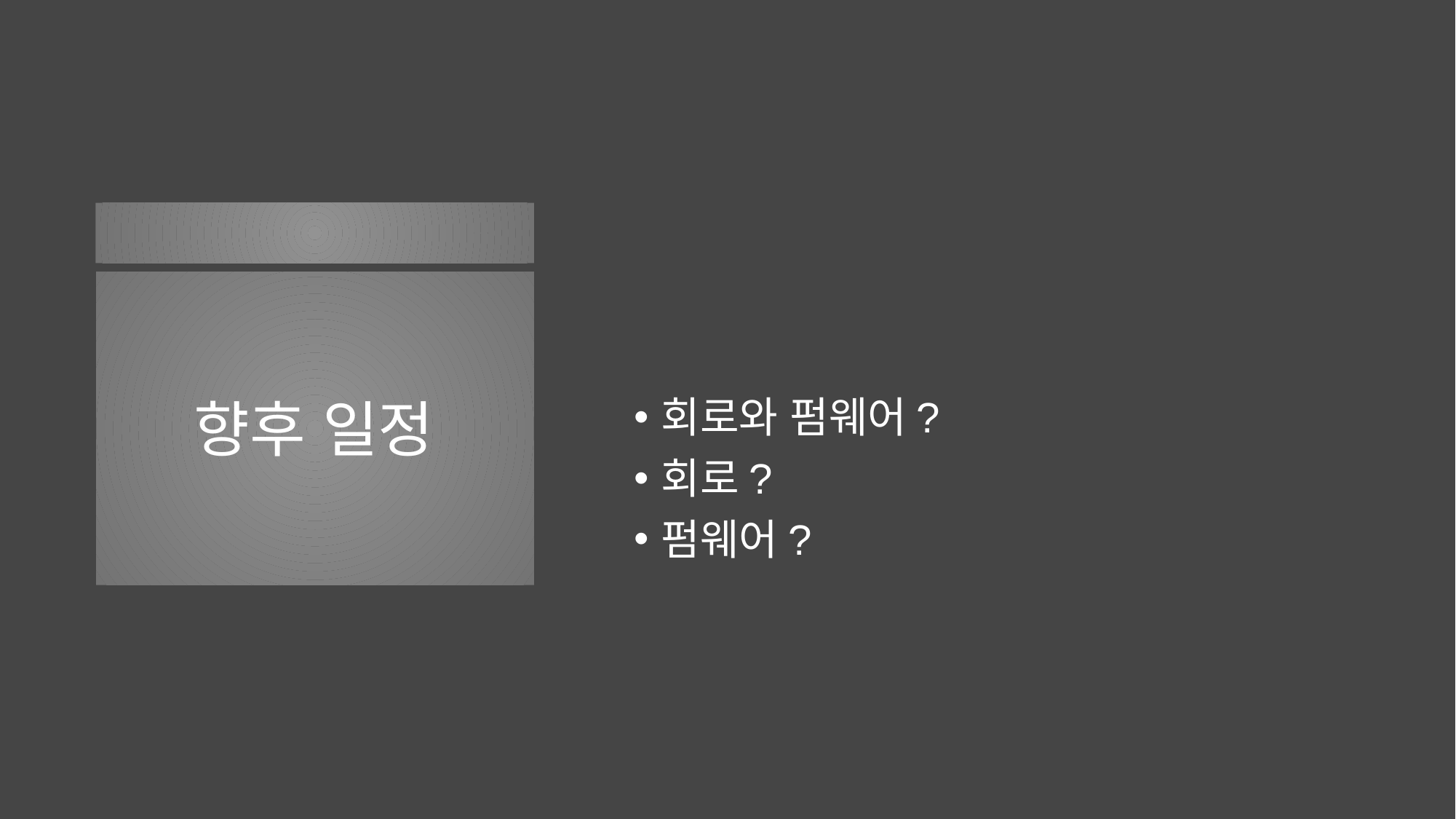

회로와 펌웨어?
회로?
펌웨어?

# 향후 일정